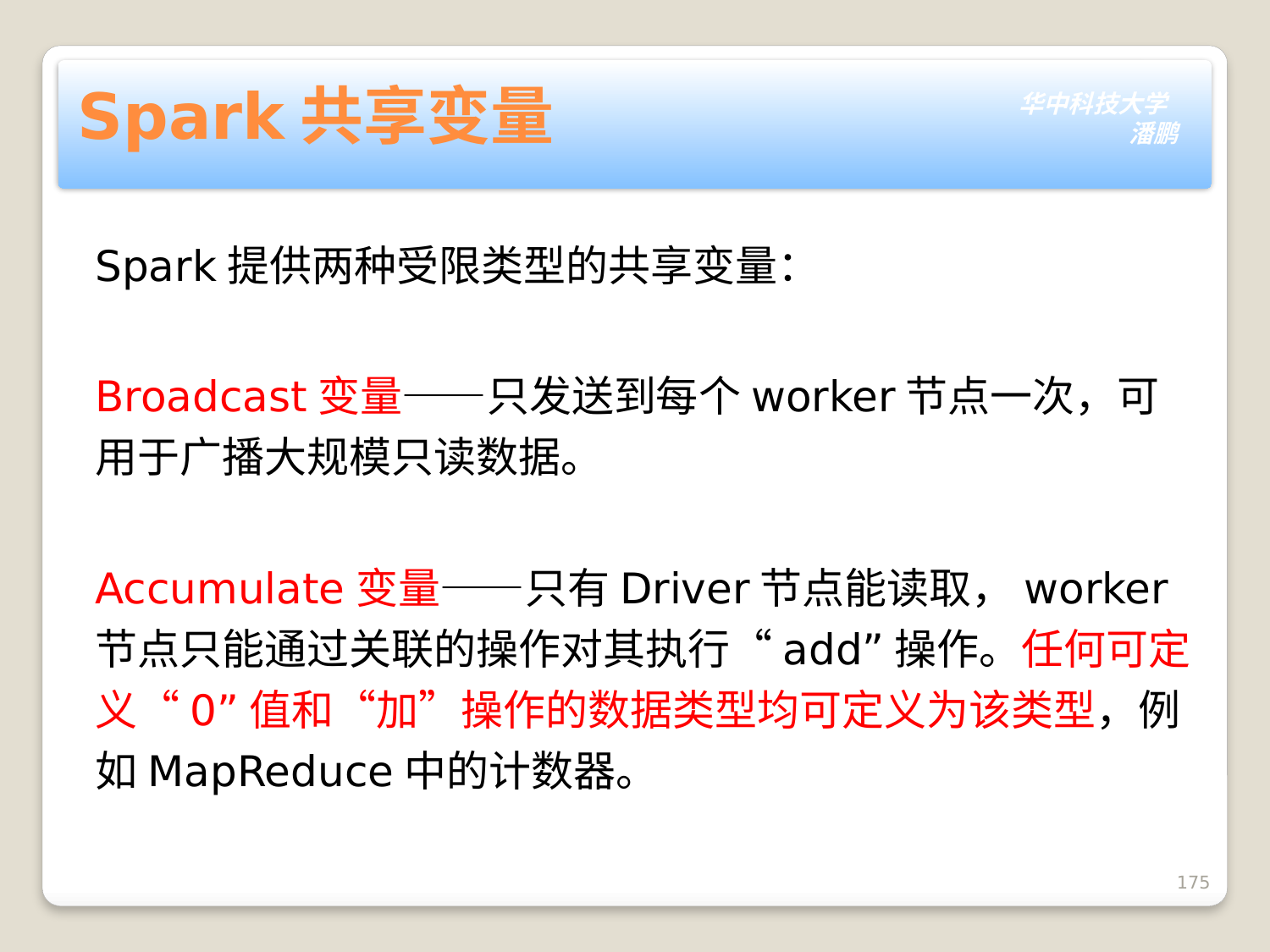

# Spark共享变量
Spark提供两种受限类型的共享变量：

Broadcast变量——只发送到每个worker节点一次，可用于广播大规模只读数据。

Accumulate变量——只有Driver节点能读取，worker节点只能通过关联的操作对其执行“add”操作。任何可定义“0”值和“加”操作的数据类型均可定义为该类型，例如MapReduce中的计数器。
175